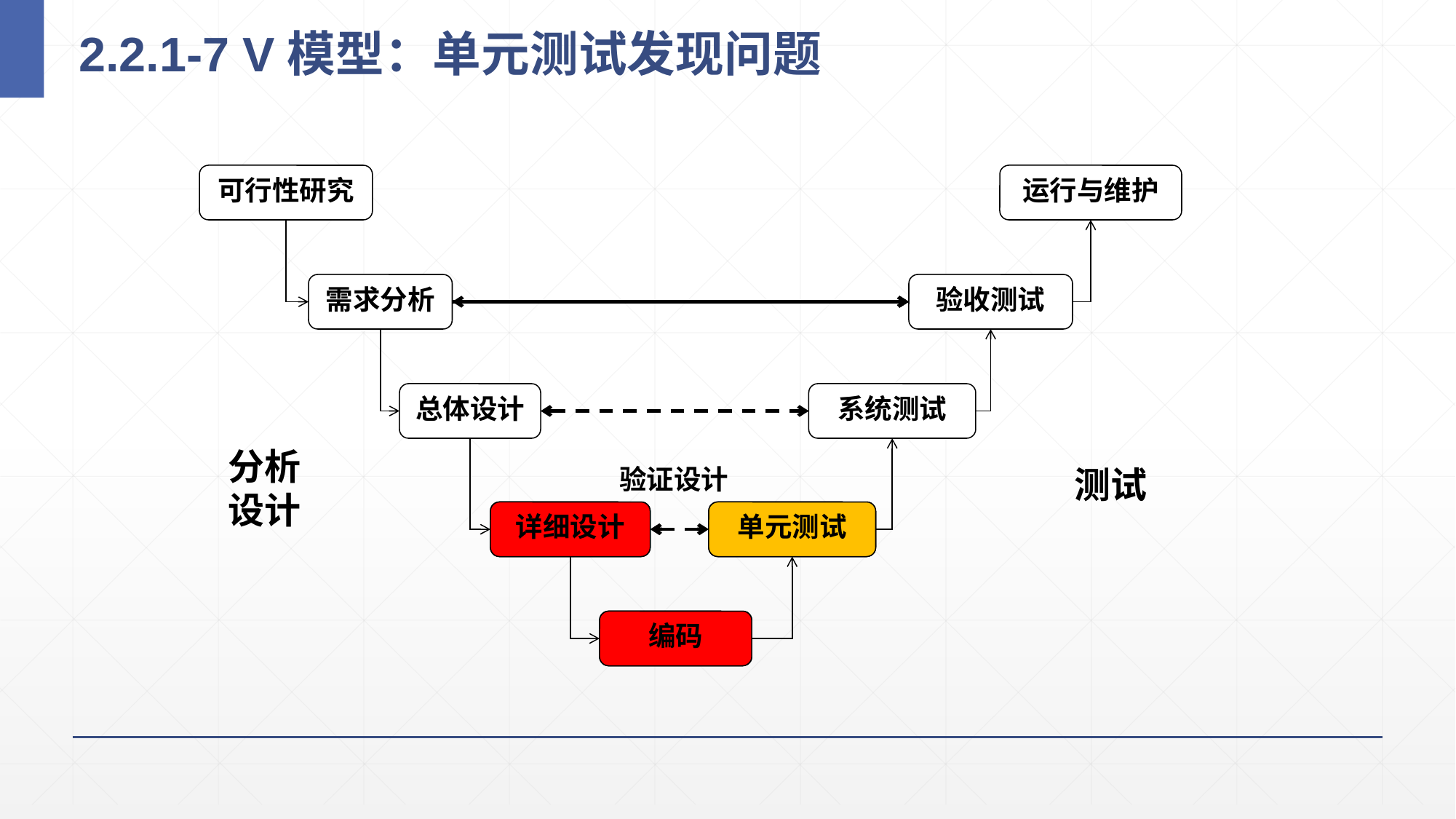

# 2.2.1-7 V模型：单元测试发现问题
可行性研究
运行与维护
需求分析
验收测试
总体设计
系统测试
分析
设计
验证设计
测试
详细设计
详细设计
单元测试
单元测试
编码
编码